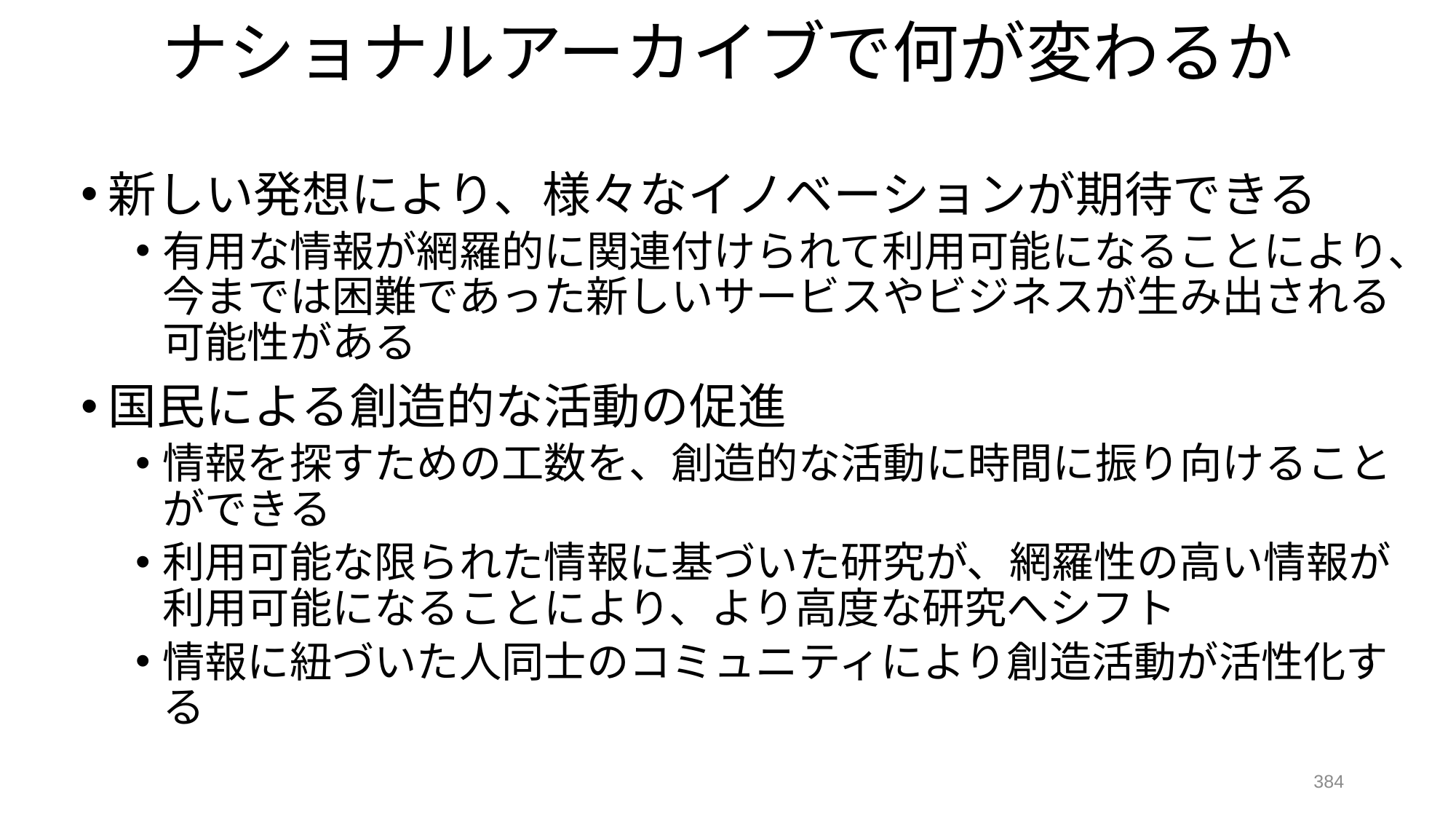

# ナショナルアーカイブで何が変わるか
新しい発想により、様々なイノベーションが期待できる
有用な情報が網羅的に関連付けられて利用可能になることにより、今までは困難であった新しいサービスやビジネスが生み出される可能性がある
国民による創造的な活動の促進
情報を探すための工数を、創造的な活動に時間に振り向けることができる
利用可能な限られた情報に基づいた研究が、網羅性の高い情報が利用可能になることにより、より高度な研究へシフト
情報に紐づいた人同士のコミュニティにより創造活動が活性化する
384